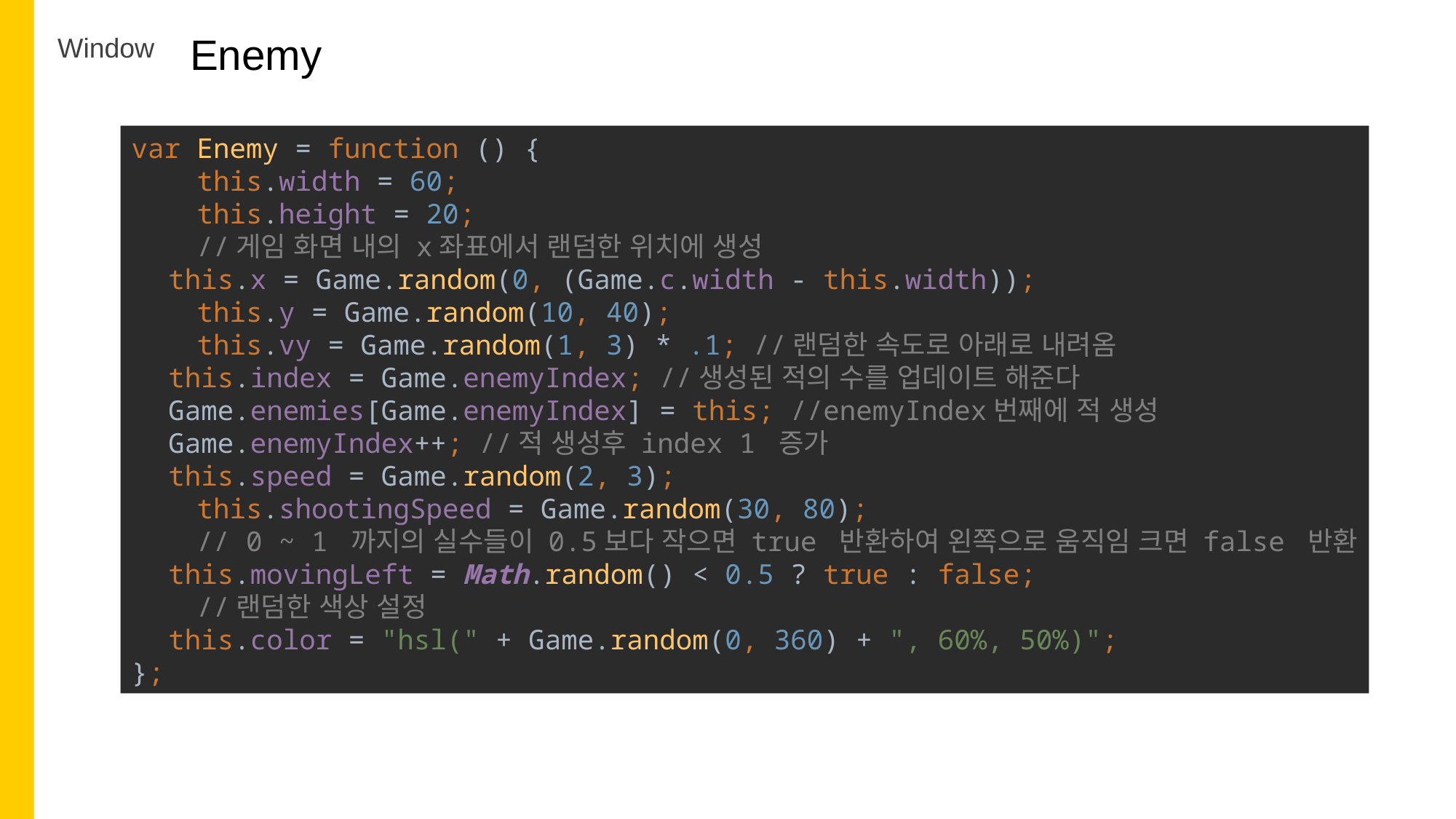

Enemy
Window
var Enemy = function () {
    this.width = 60;
    this.height = 20;
    //게임 화면 내의 x좌표에서 랜덤한 위치에 생성
    this.x = Game.random(0, (Game.c.width - this.width));
    this.y = Game.random(10, 40);
    this.vy = Game.random(1, 3) * .1; //랜덤한 속도로 아래로 내려옴
    this.index = Game.enemyIndex; //생성된 적의 수를 업데이트 해준다
    Game.enemies[Game.enemyIndex] = this; //enemyIndex번째에 적 생성
    Game.enemyIndex++; //적 생성후 index 1 증가
    this.speed = Game.random(2, 3);
    this.shootingSpeed = Game.random(30, 80);
    // 0 ~ 1 까지의 실수들이 0.5보다 작으면 true 반환하여 왼쪽으로 움직임 크면 false 반환
    this.movingLeft = Math.random() < 0.5 ? true : false;
    //랜덤한 색상 설정
    this.color = "hsl(" + Game.random(0, 360) + ", 60%, 50%)";
};